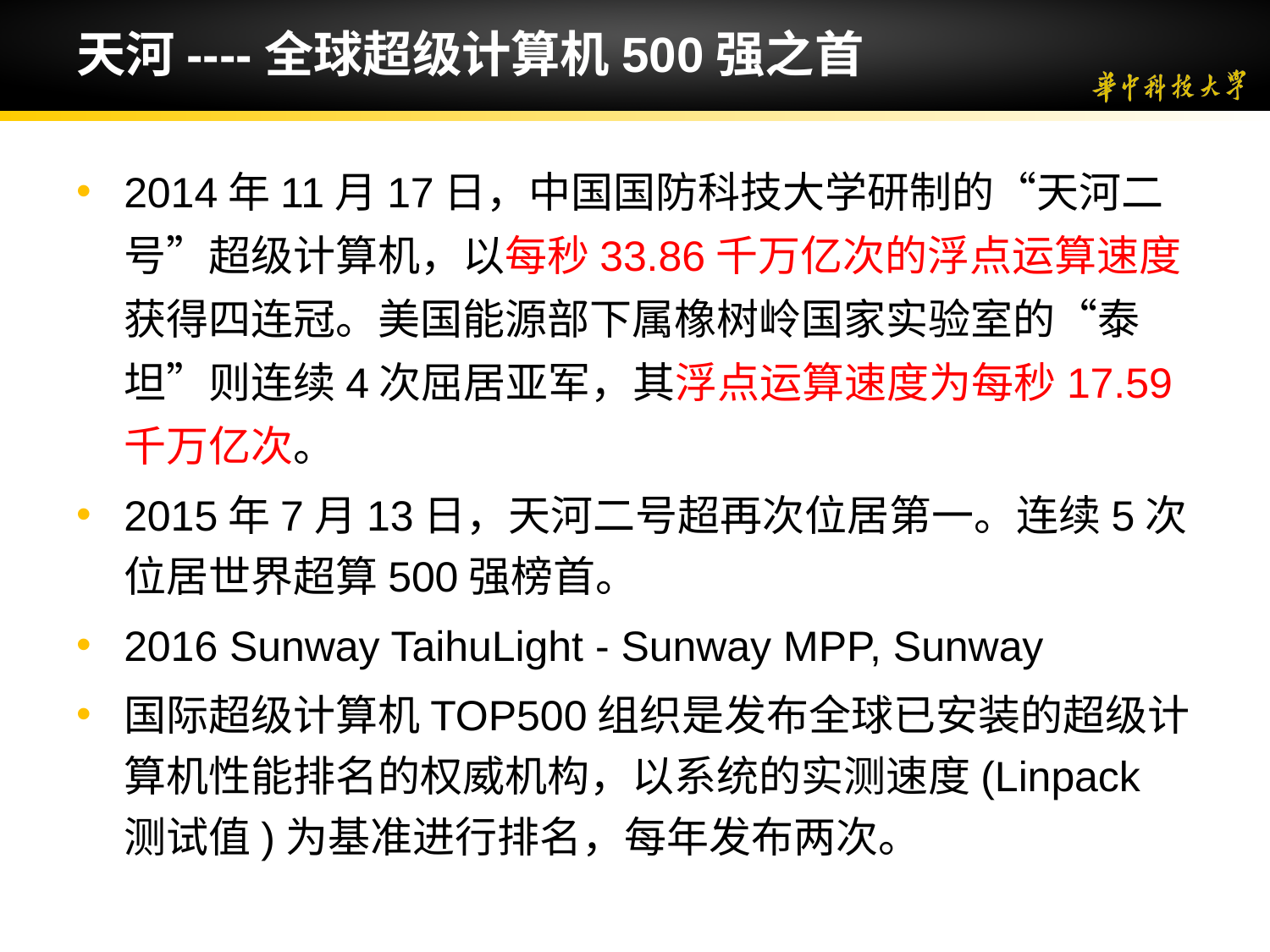

# 天河----全球超级计算机500强之首
2014年11月17日，中国国防科技大学研制的“天河二号”超级计算机，以每秒33.86千万亿次的浮点运算速度获得四连冠。美国能源部下属橡树岭国家实验室的“泰坦”则连续4次屈居亚军，其浮点运算速度为每秒17.59千万亿次。
2015年7月13日，天河二号超再次位居第一。连续5次位居世界超算500强榜首。
2016 Sunway TaihuLight - Sunway MPP, Sunway
国际超级计算机TOP500组织是发布全球已安装的超级计算机性能排名的权威机构，以系统的实测速度(Linpack测试值)为基准进行排名，每年发布两次。